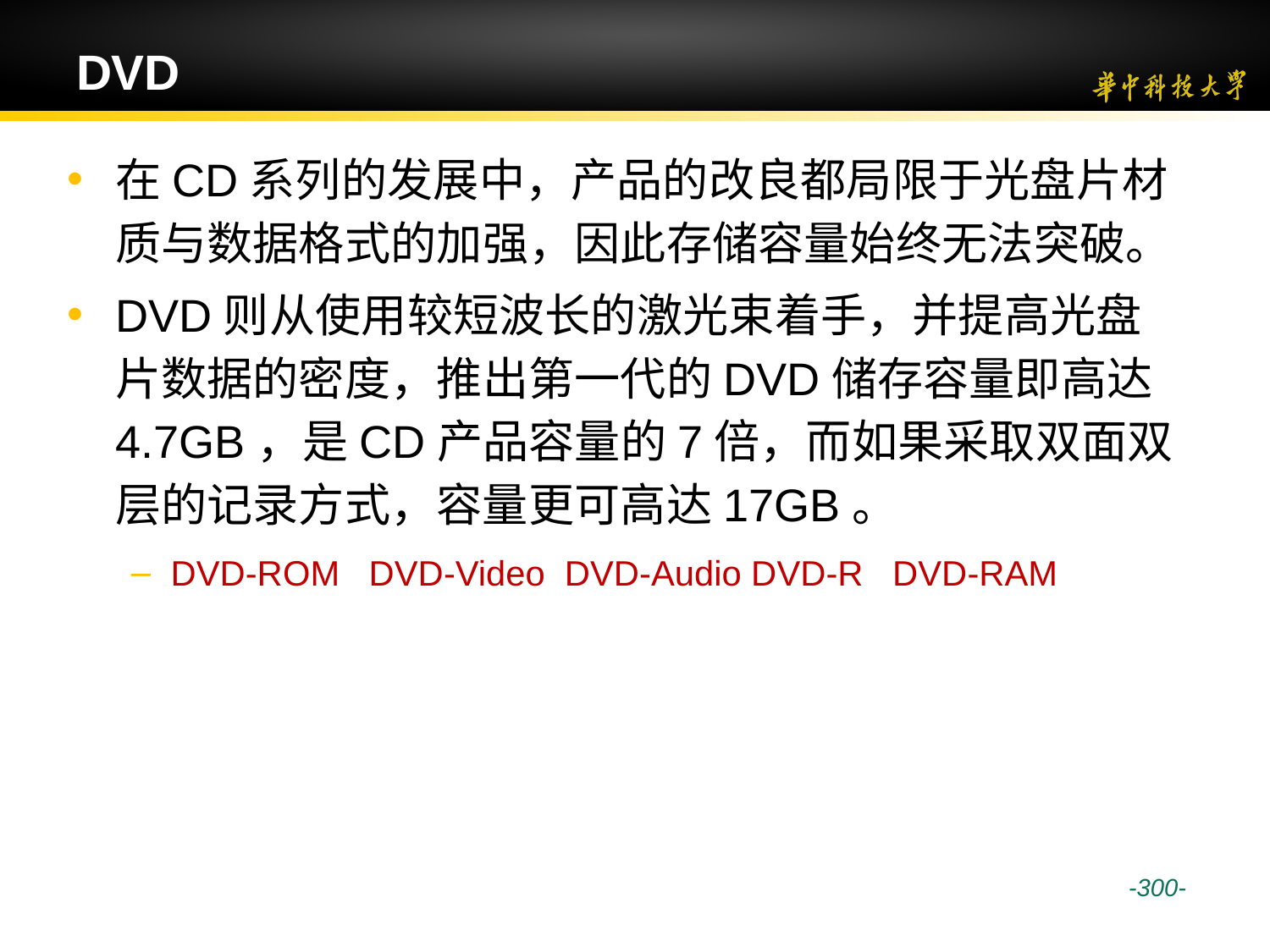

# DVD
在CD系列的发展中，产品的改良都局限于光盘片材质与数据格式的加强，因此存储容量始终无法突破。
DVD则从使用较短波长的激光束着手，并提高光盘片数据的密度，推出第一代的DVD储存容量即高达4.7GB，是CD产品容量的7倍，而如果采取双面双层的记录方式，容量更可高达17GB。
DVD-ROM   DVD-Video  DVD-Audio DVD-R   DVD-RAM

 -300-